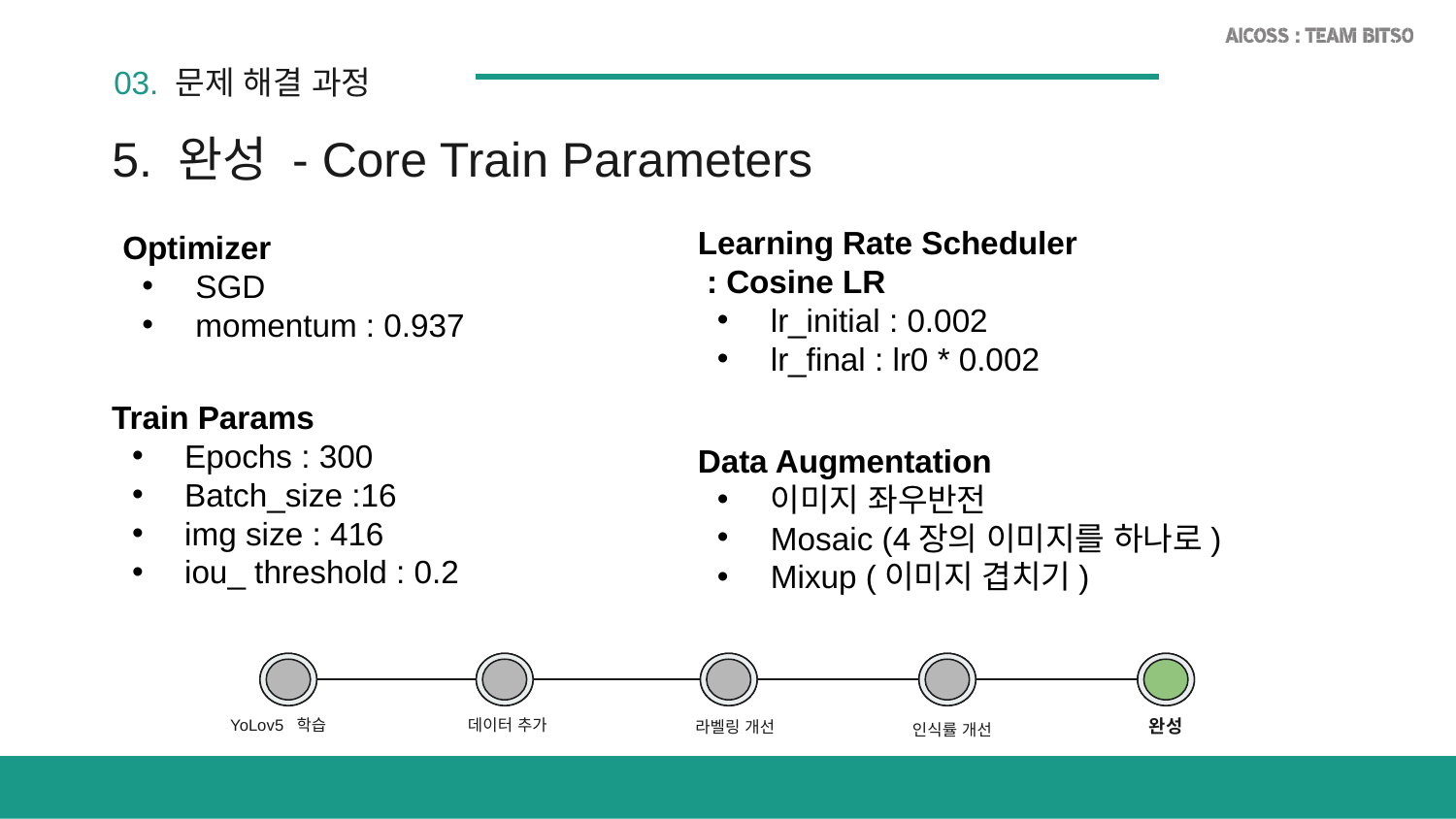

03. 문제 해결 과정
5. 완성 - Core Train Parameters
Learning Rate Scheduler
 : Cosine LR
lr_initial : 0.002
lr_final : lr0 * 0.002
Optimizer
SGD
momentum : 0.937
Train Params
Epochs : 300
Batch_size :16
img size : 416
iou_ threshold : 0.2
Data Augmentation
이미지 좌우반전
Mosaic (4장의 이미지를 하나로)
Mixup (이미지 겹치기)

YoLov5  학습
데이터 추가
완성
라벨링 개선
인식률 개선